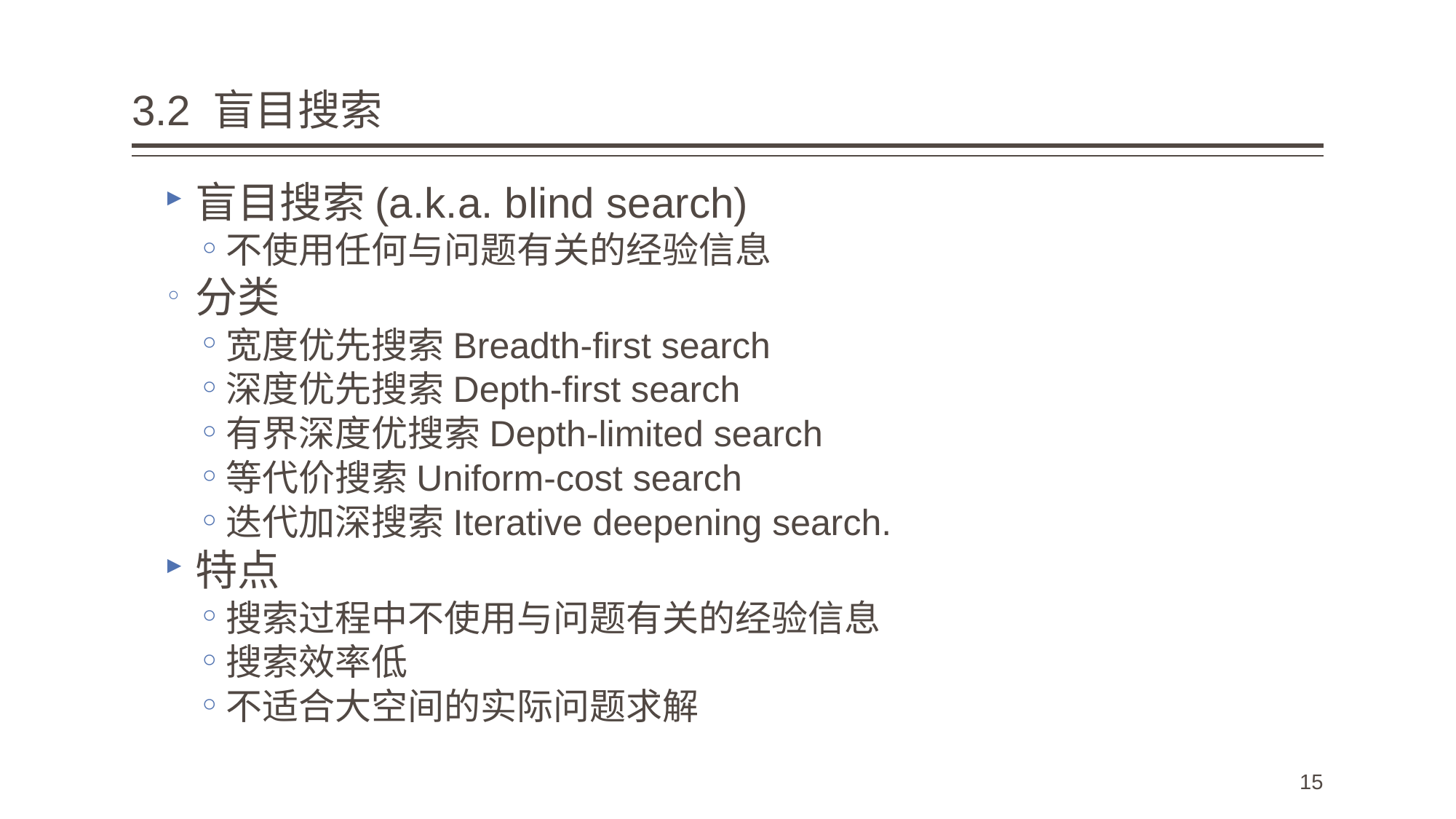

# 3.2 盲目搜索
盲目搜索(a.k.a. blind search)
不使用任何与问题有关的经验信息
分类
宽度优先搜索Breadth-first search
深度优先搜索Depth-first search
有界深度优搜索Depth-limited search
等代价搜索Uniform-cost search
迭代加深搜索Iterative deepening search.
特点
搜索过程中不使用与问题有关的经验信息
搜索效率低
不适合大空间的实际问题求解
15